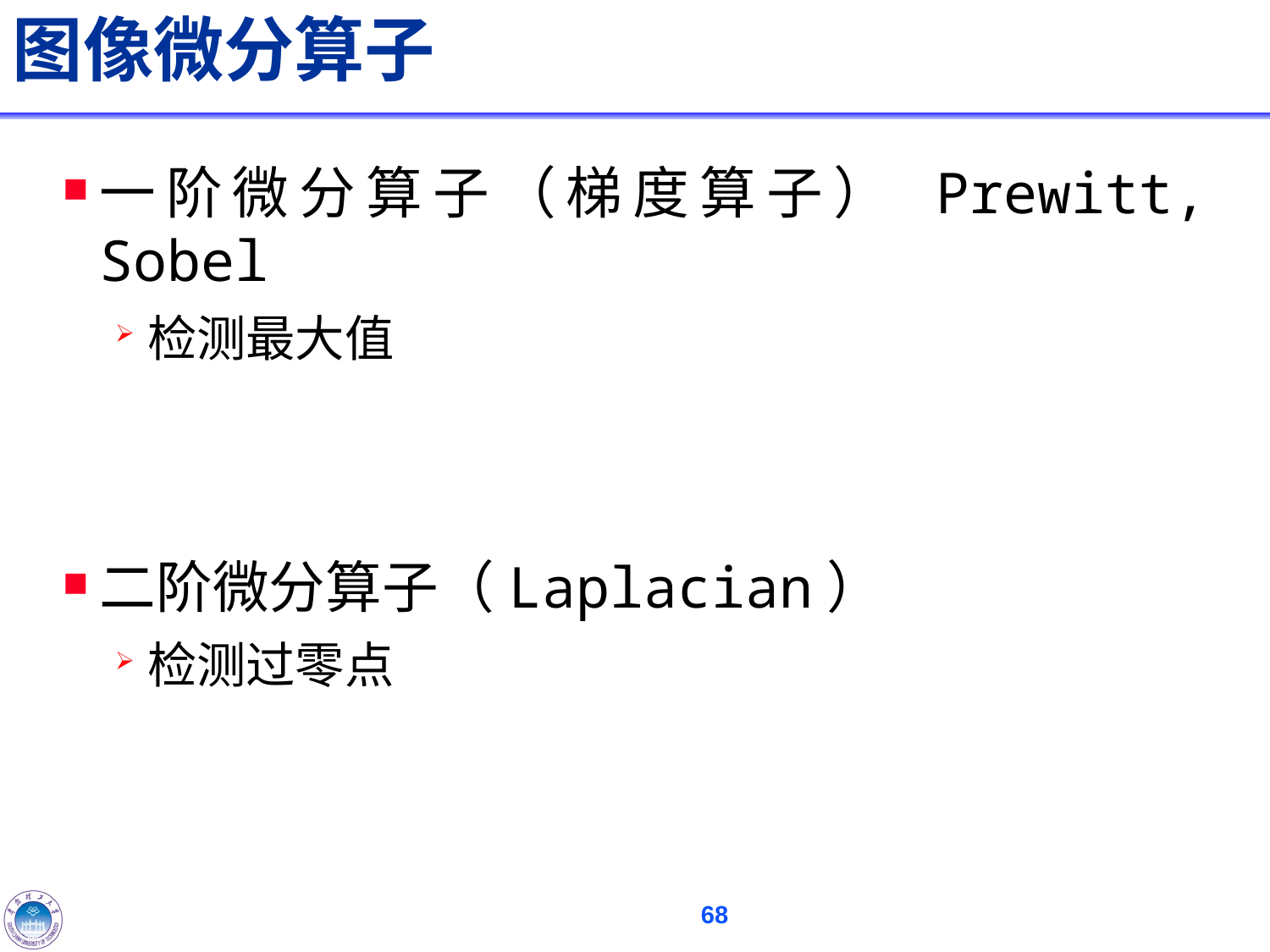

# 图像微分算子
一阶微分算子（梯度算子） Prewitt, Sobel
检测最大值

二阶微分算子（Laplacian）
检测过零点